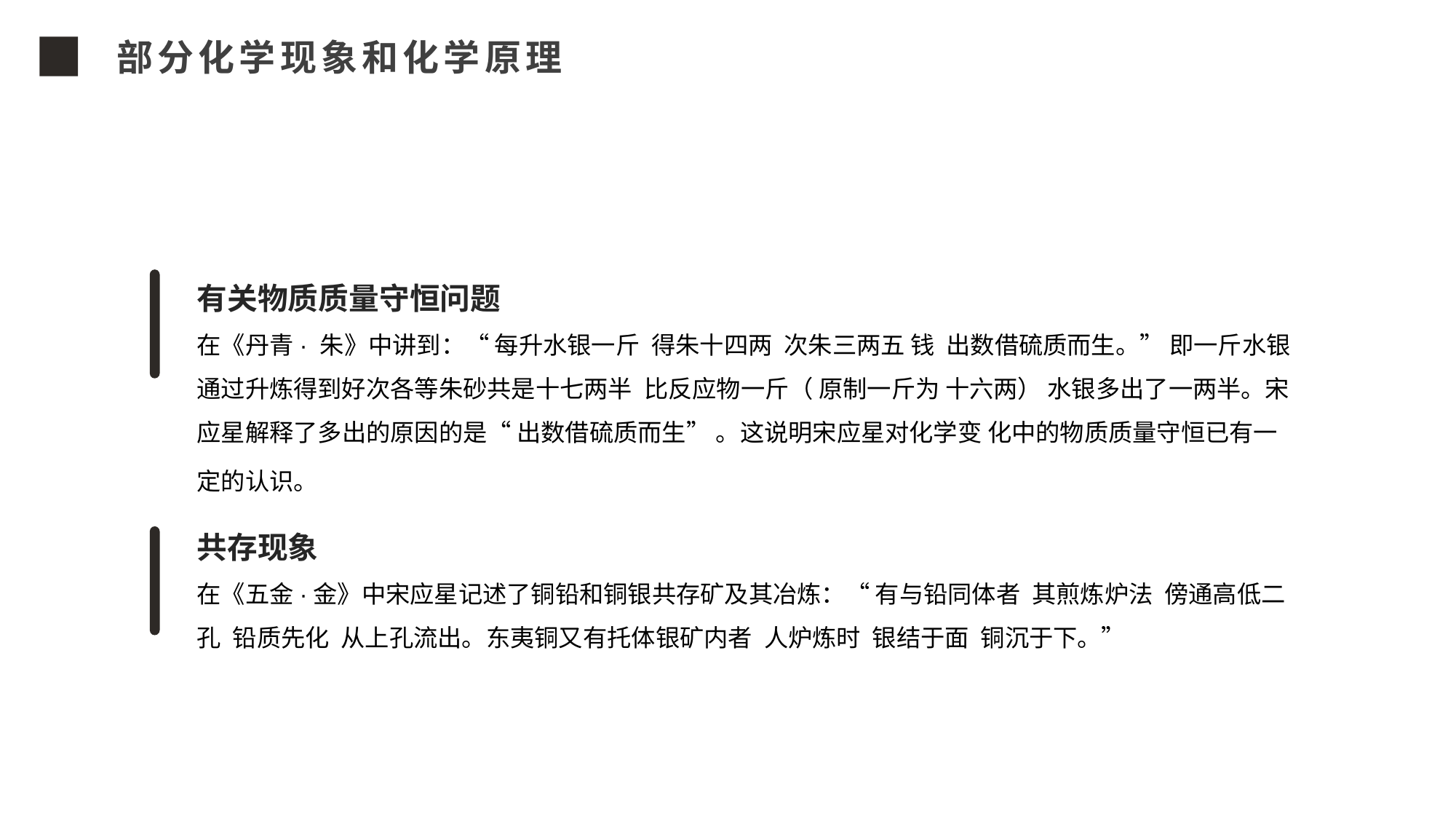

部分化学现象和化学原理

有关物质质量守恒问题
在《丹青· 朱》中讲到：“ 每升水银一斤得朱十四两次朱三两五 钱出数借硫质而生。” 即一斤水银通过升炼得到好次各等朱砂共是十七两半比反应物一斤（ 原制一斤为 十六两） 水银多出了一两半。宋应星解释了多出的原因的是“ 出数借硫质而生” 。这说明宋应星对化学变 化中的物质质量守恒已有一定的认识。

共存现象
在《五金·金》中宋应星记述了铜铅和铜银共存矿及其冶炼：“ 有与铅同体者其煎炼炉法傍通高低二孔铅质先化从上孔流出。东夷铜又有托体银矿内者人炉炼时银结于面铜沉于下。”